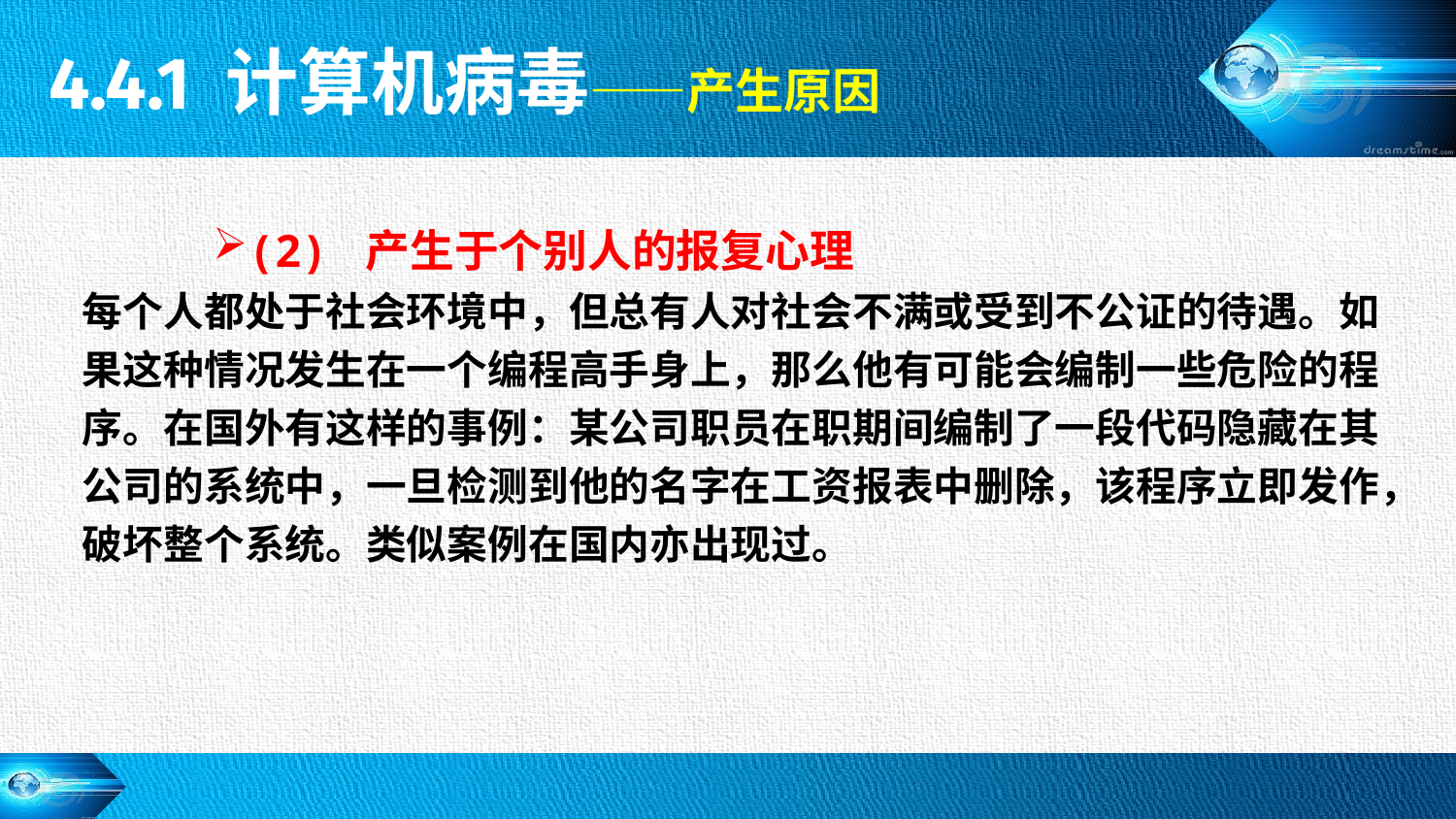

4.4.1 计算机病毒——产生原因
(2) 产生于个别人的报复心理
每个人都处于社会环境中，但总有人对社会不满或受到不公证的待遇。如果这种情况发生在一个编程高手身上，那么他有可能会编制一些危险的程序。在国外有这样的事例：某公司职员在职期间编制了一段代码隐藏在其公司的系统中，一旦检测到他的名字在工资报表中删除，该程序立即发作，破坏整个系统。类似案例在国内亦出现过。